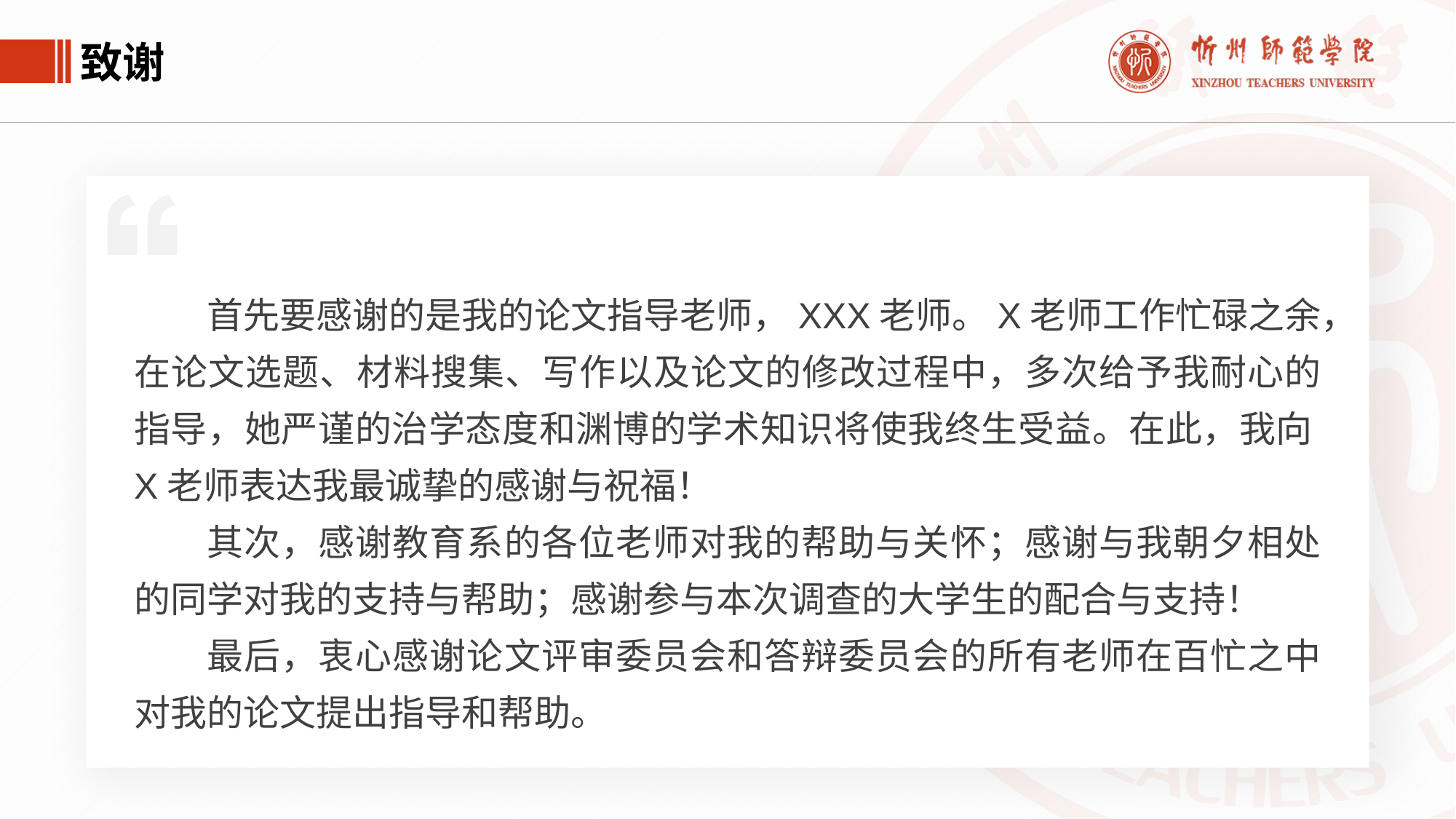

致谢
【备用冒号】
你真的可以自己改颜色，调整透明度；或者进行放大缩小操作。

首先要感谢的是我的论文指导老师，XXX老师。X老师工作忙碌之余，在论文选题、材料搜集、写作以及论文的修改过程中，多次给予我耐心的指导，她严谨的治学态度和渊博的学术知识将使我终生受益。在此，我向X老师表达我最诚挚的感谢与祝福！
其次，感谢教育系的各位老师对我的帮助与关怀；感谢与我朝夕相处的同学对我的支持与帮助；感谢参与本次调查的大学生的配合与支持！
最后，衷心感谢论文评审委员会和答辩委员会的所有老师在百忙之中对我的论文提出指导和帮助。